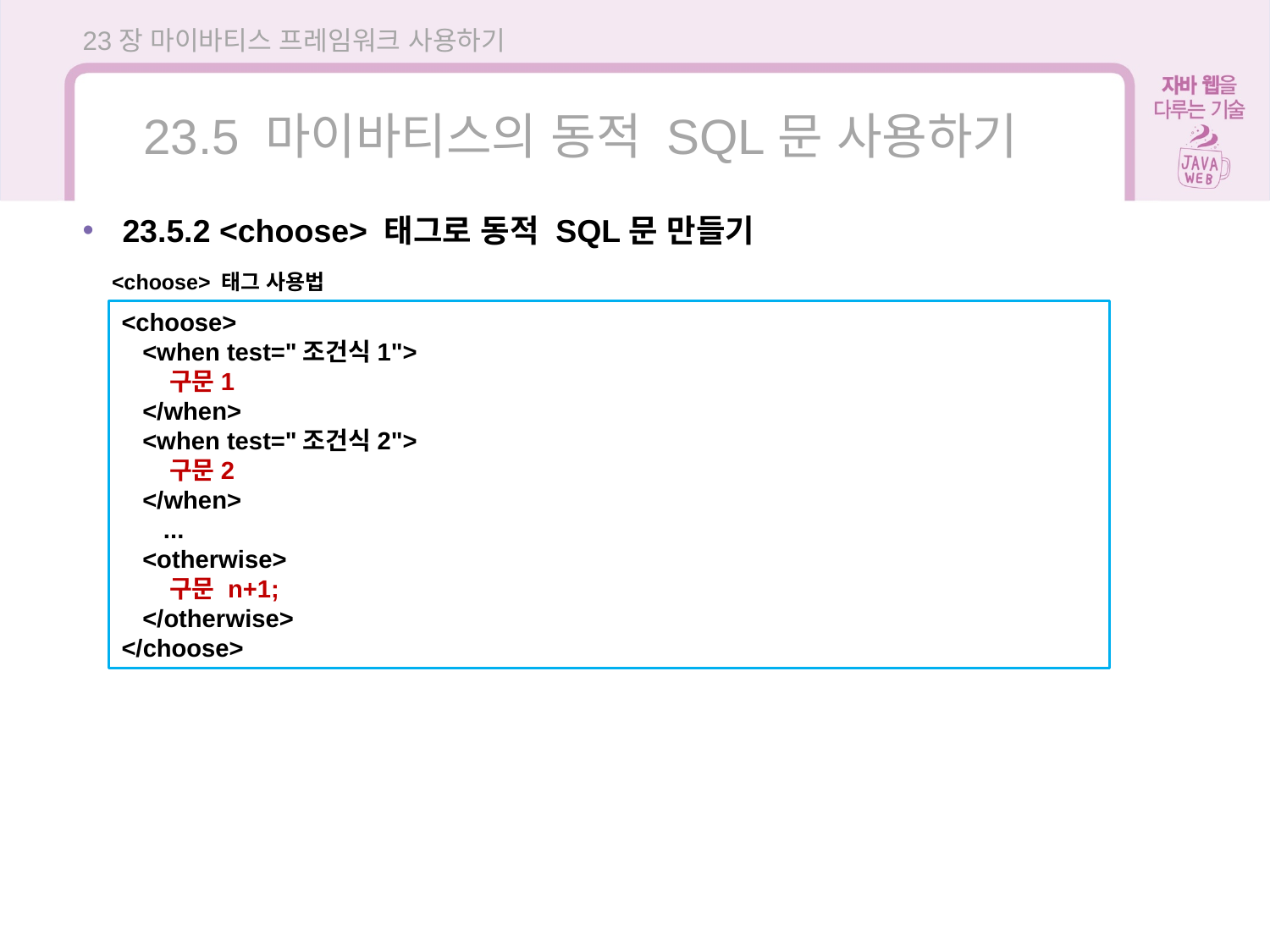

23장 마이바티스 프레임워크 사용하기
23.5 마이바티스의 동적 SQL문 사용하기
23.5.2 <choose> 태그로 동적 SQL문 만들기
<choose> 태그 사용법
<choose>
   <when test="조건식1">
      구문1
   </when>
   <when test="조건식2">
      구문2
   </when>
      ...
   <otherwise>
      구문 n+1;
   </otherwise>
</choose>